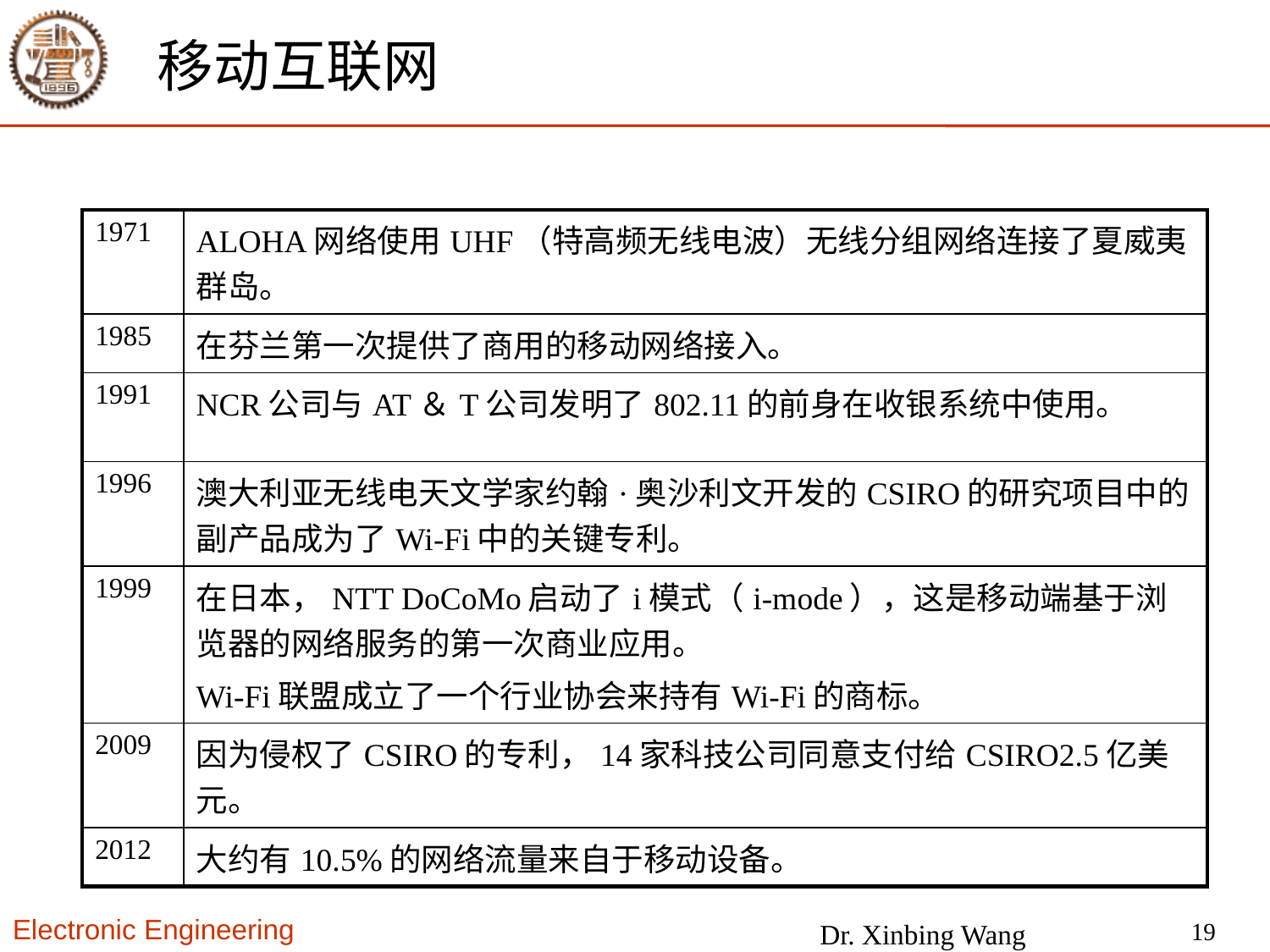

# 移动互联网
| 1971 | ALOHA网络使用UHF（特高频无线电波）无线分组网络连接了夏威夷群岛。 |
| --- | --- |
| 1985 | 在芬兰第一次提供了商用的移动网络接入。 |
| 1991 | NCR公司与AT＆T公司发明了802.11的前身在收银系统中使用。 |
| 1996 | 澳大利亚无线电天文学家约翰·奥沙利文开发的CSIRO的研究项目中的副产品成为了Wi-Fi中的关键专利。 |
| 1999 | 在日本，NTT DoCoMo启动了i模式（i-mode），这是移动端基于浏览器的网络服务的第一次商业应用。 Wi-Fi联盟成立了一个行业协会来持有Wi-Fi的商标。 |
| 2009 | 因为侵权了CSIRO的专利，14家科技公司同意支付给CSIRO2.5亿美元。 |
| 2012 | 大约有10.5%的网络流量来自于移动设备。 |
19
Dr. Xinbing Wang